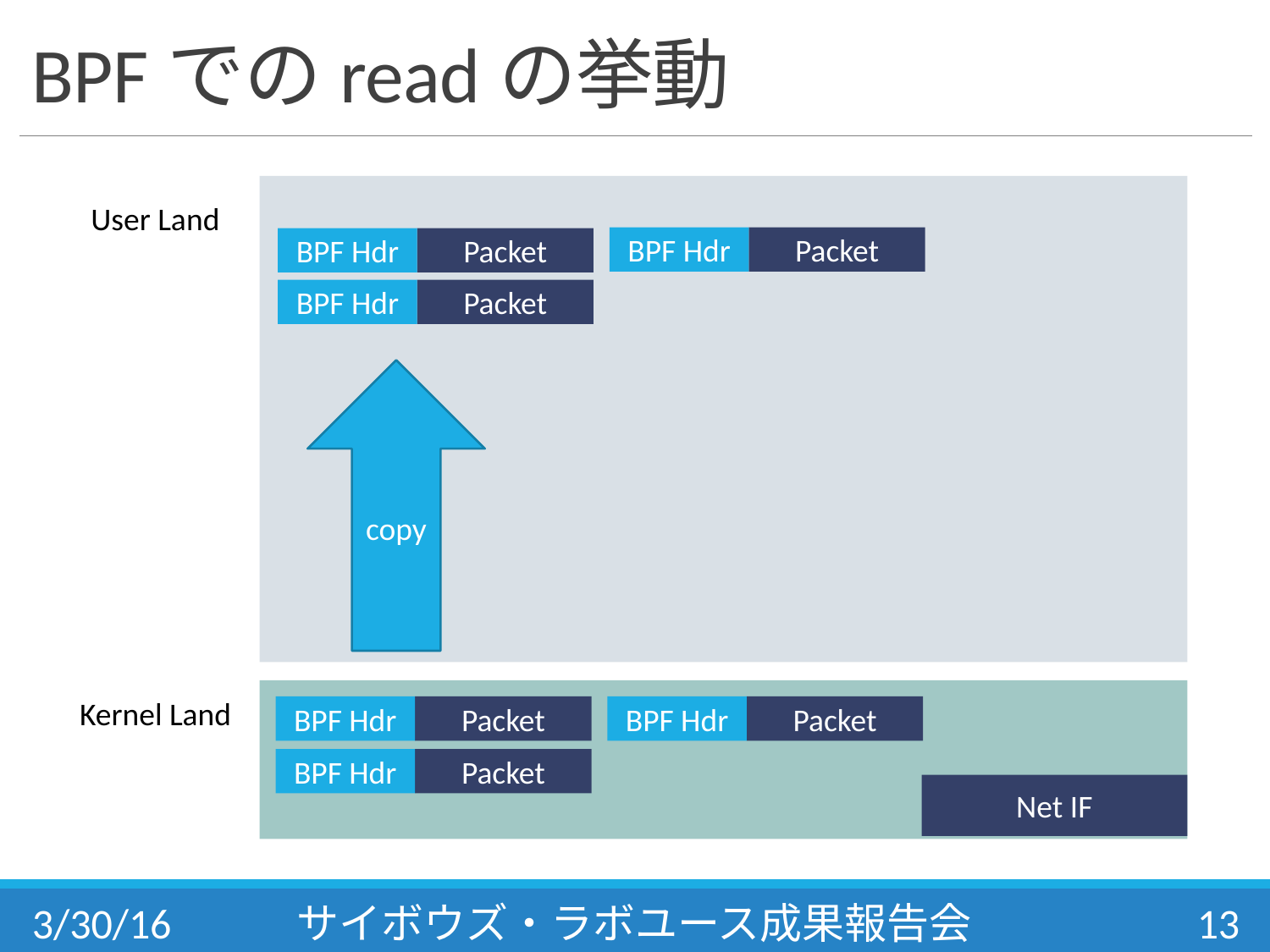

# BPFでのreadの挙動

User Land

Kernel Land
BPF Hdr
Packet
BPF Hdr
Packet
BPF Hdr
Packet
copy

BPF Hdr
Packet
BPF Hdr
Packet
BPF Hdr
Packet
Net IF
3/30/16
サイボウズ・ラボユース成果報告会
13